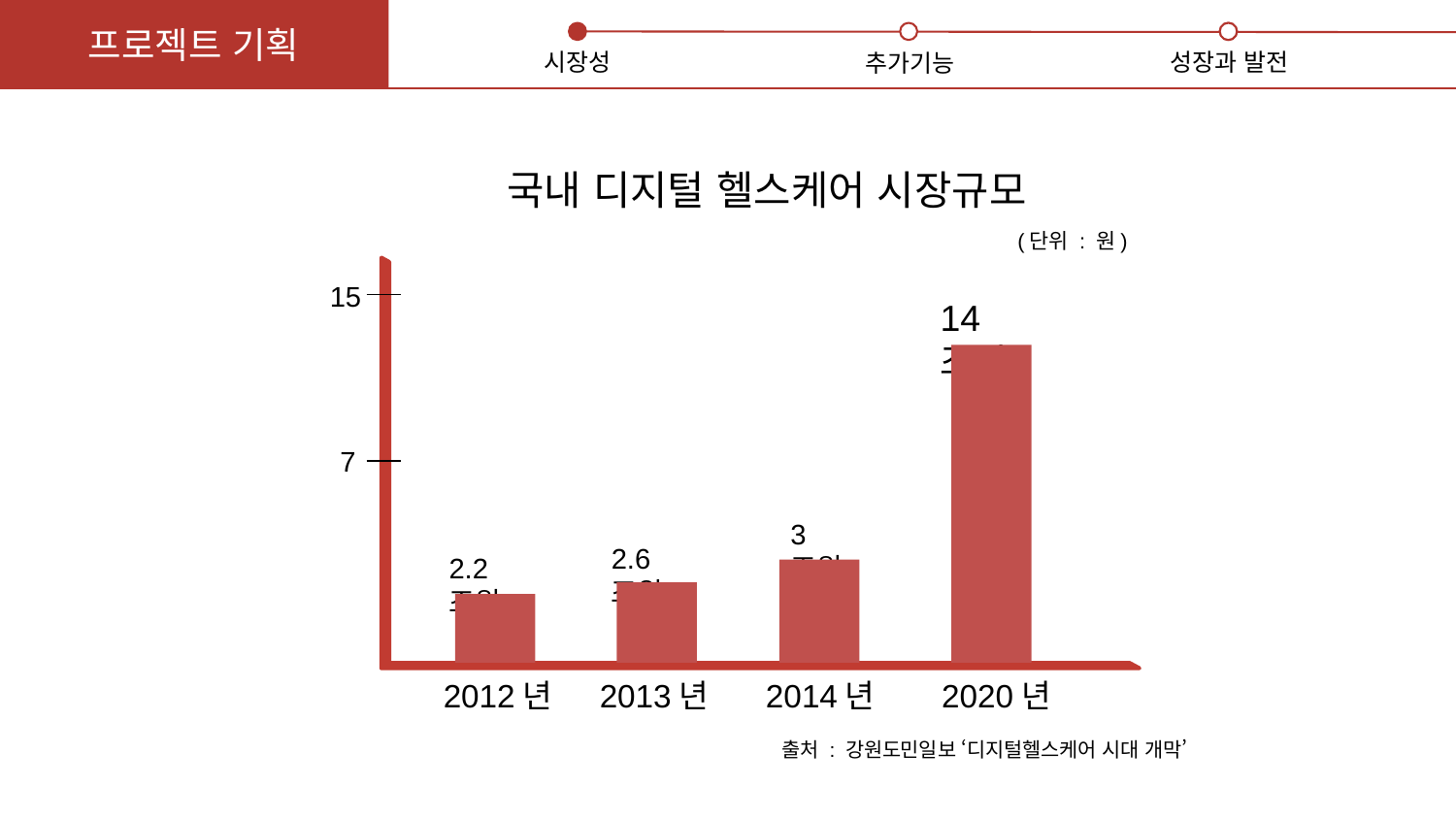

프로젝트 기획

성장과 발전

시장성
추가기능
국내 디지털 헬스케어 시장규모
(단위 : 원)

15
14조원

7
3조원
2.6조원
2.2조원

2012년
2013년
 2014년
2020년
출처 : 강원도민일보 ‘디지털헬스케어 시대 개막’